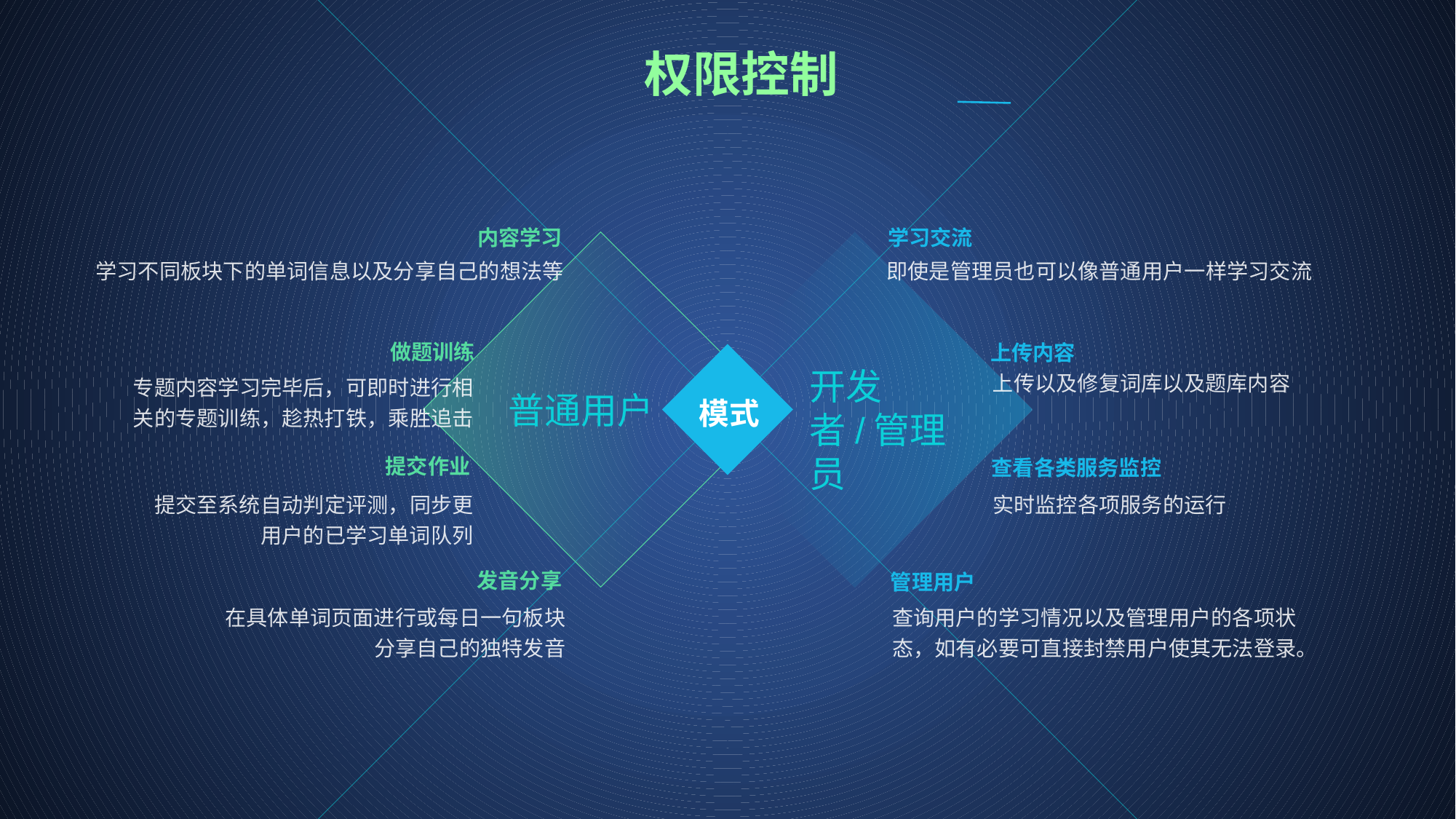

权限控制

内容学习
学习交流

学习不同板块下的单词信息以及分享自己的想法等
即使是管理员也可以像普通用户一样学习交流
做题训练
上传内容

上传以及修复词库以及题库内容
开发者/管理员
专题内容学习完毕后，可即时进行相关的专题训练，趁热打铁，乘胜追击

普通用户
模式
提交作业
查看各类服务监控
提交至系统自动判定评测，同步更用户的已学习单词队列
实时监控各项服务的运行
发音分享
管理用户
查询用户的学习情况以及管理用户的各项状态，如有必要可直接封禁用户使其无法登录。
在具体单词页面进行或每日一句板块分享自己的独特发音